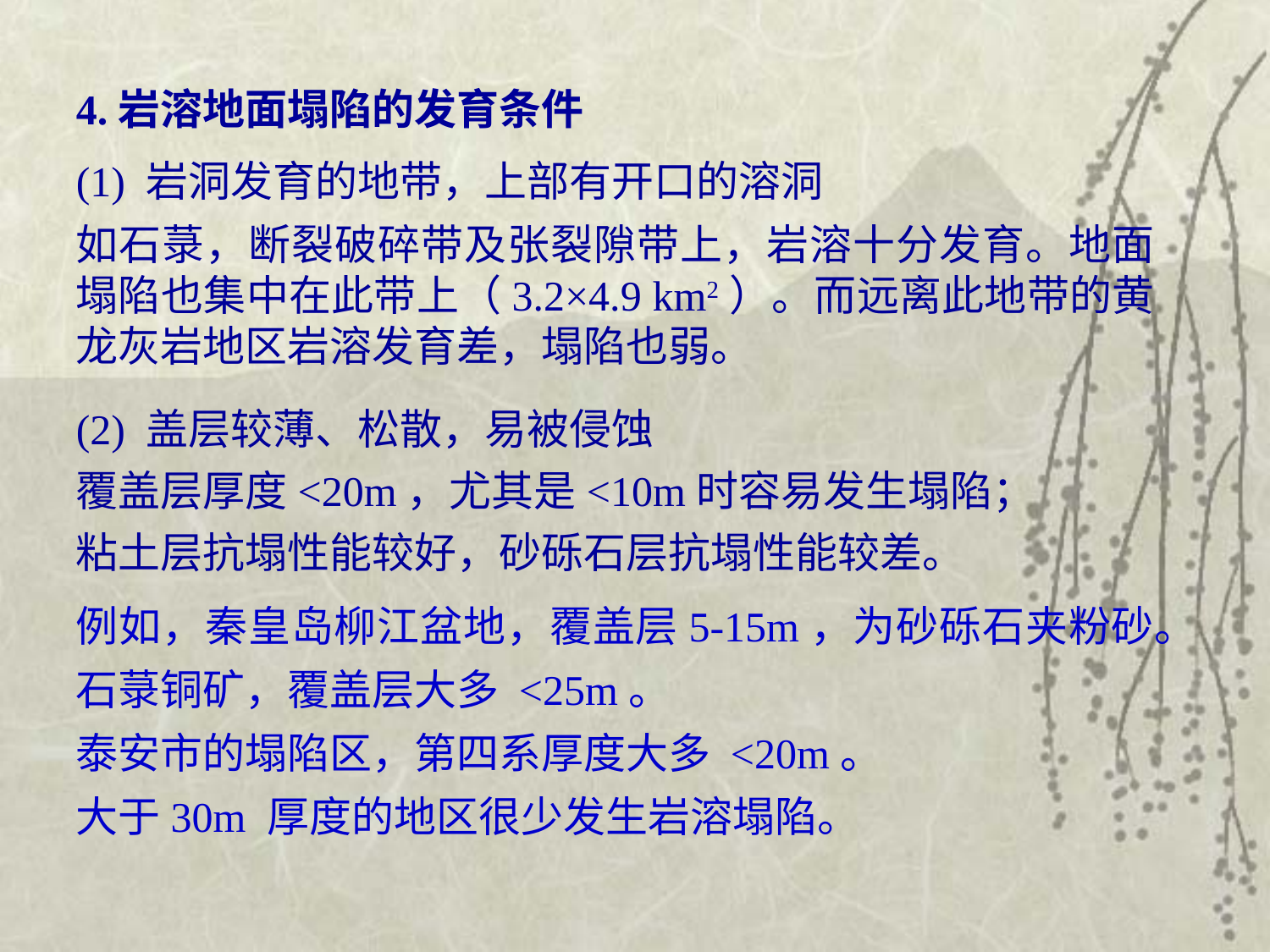

4.岩溶地面塌陷的发育条件
(1) 岩洞发育的地带，上部有开口的溶洞
如石菉，断裂破碎带及张裂隙带上，岩溶十分发育。地面塌陷也集中在此带上（3.2×4.9 km2）。而远离此地带的黄龙灰岩地区岩溶发育差，塌陷也弱。
(2) 盖层较薄、松散，易被侵蚀
覆盖层厚度<20m，尤其是<10m时容易发生塌陷；
粘土层抗塌性能较好，砂砾石层抗塌性能较差。
例如，秦皇岛柳江盆地，覆盖层5-15m，为砂砾石夹粉砂。
石菉铜矿，覆盖层大多 <25m。
泰安市的塌陷区，第四系厚度大多 <20m。
大于30m 厚度的地区很少发生岩溶塌陷。